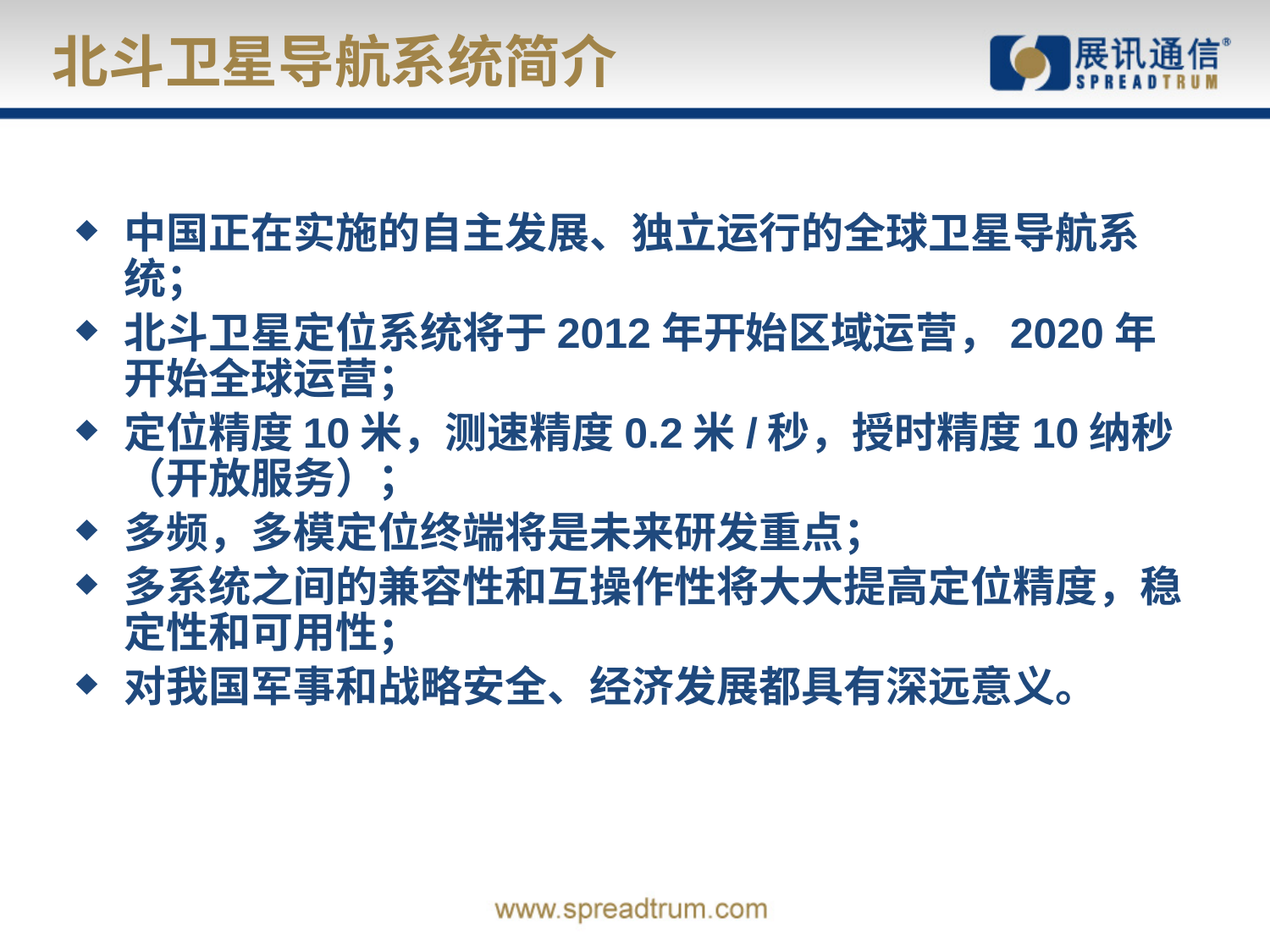

# 北斗卫星导航系统简介
中国正在实施的自主发展、独立运行的全球卫星导航系统；
北斗卫星定位系统将于2012年开始区域运营，2020年开始全球运营；
定位精度10米，测速精度0.2米/秒，授时精度10纳秒（开放服务）；
多频，多模定位终端将是未来研发重点；
多系统之间的兼容性和互操作性将大大提高定位精度，稳定性和可用性；
对我国军事和战略安全、经济发展都具有深远意义。